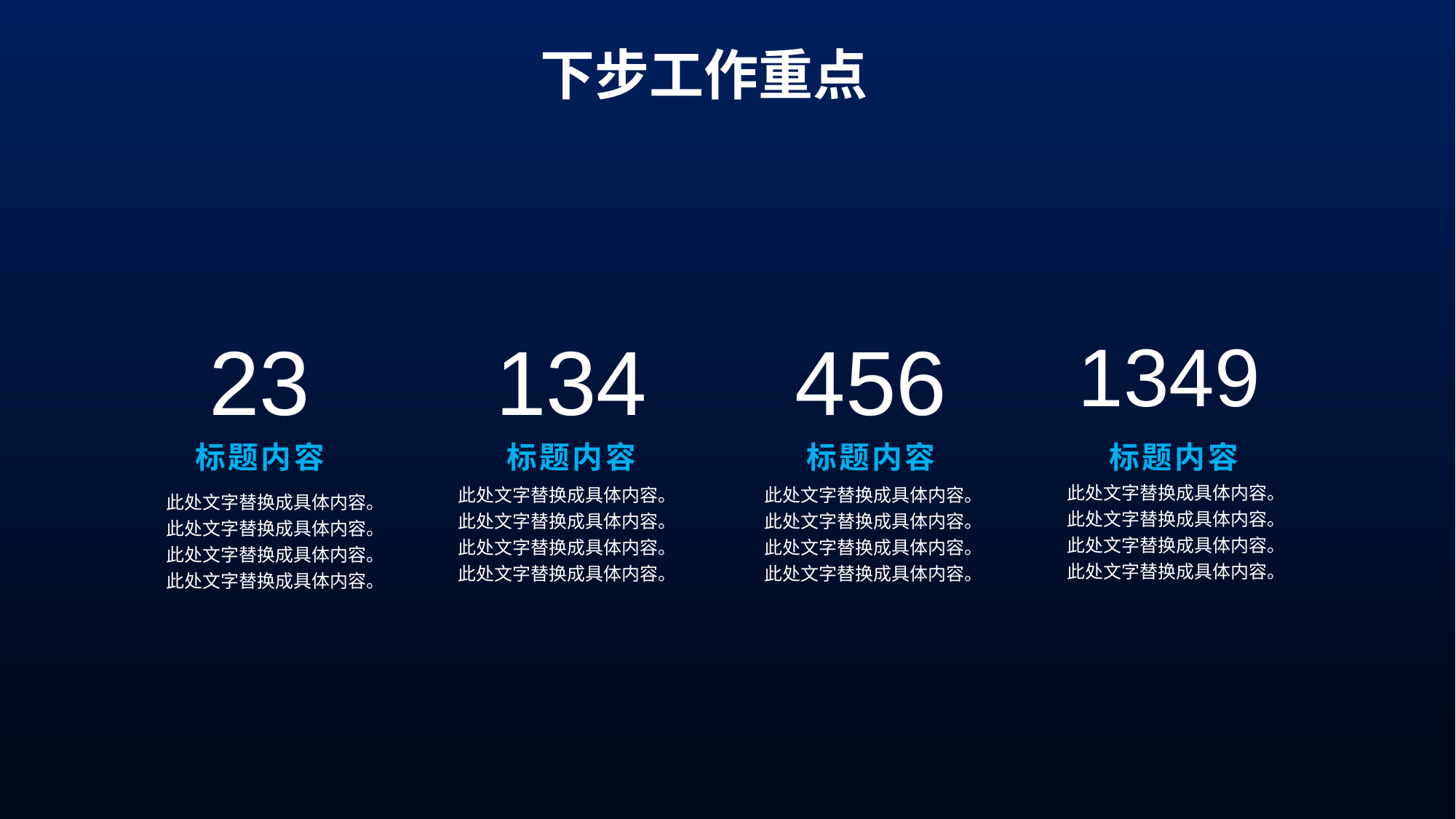

下步工作重点
23
134
456
1349
标题内容
标题内容
标题内容
标题内容
此处文字替换成具体内容。
此处文字替换成具体内容。
此处文字替换成具体内容。
此处文字替换成具体内容。
此处文字替换成具体内容。
此处文字替换成具体内容。
此处文字替换成具体内容。
此处文字替换成具体内容。
此处文字替换成具体内容。
此处文字替换成具体内容。
此处文字替换成具体内容。
此处文字替换成具体内容。
此处文字替换成具体内容。
此处文字替换成具体内容。
此处文字替换成具体内容。
此处文字替换成具体内容。